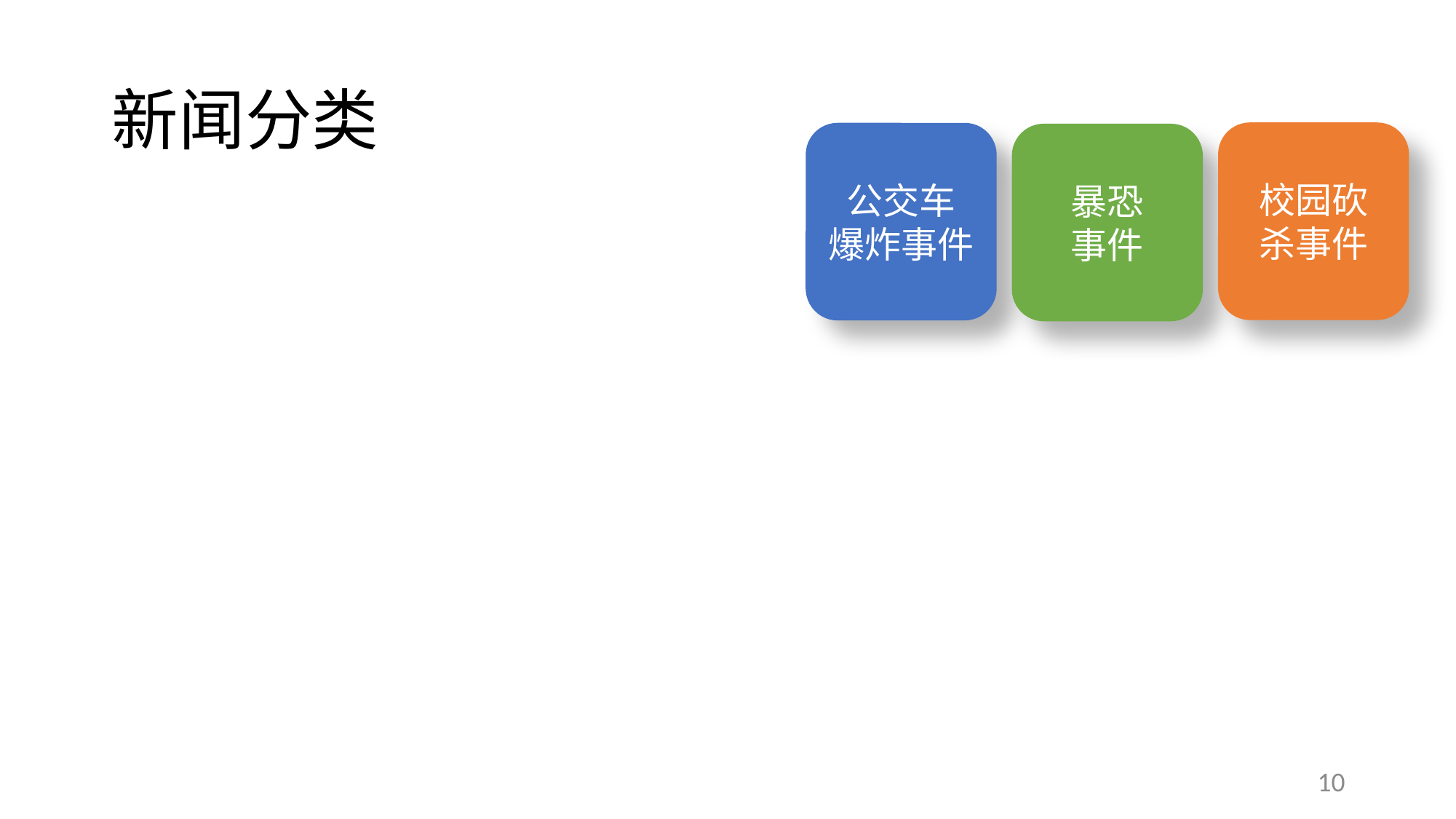

# 新闻分类
校园砍
杀事件
公交车
爆炸事件
暴恐
事件
10